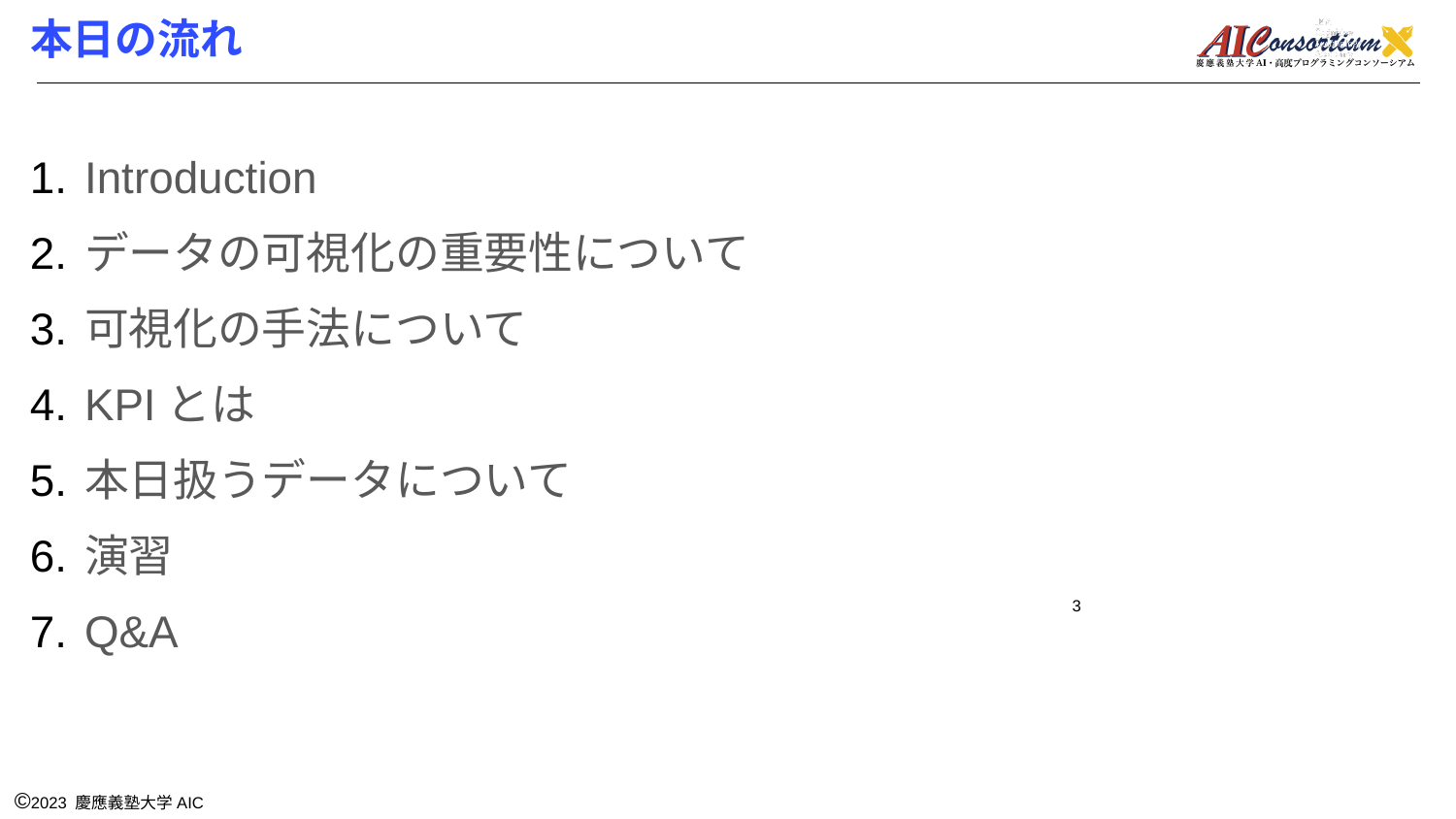

# 本日の流れ

Introduction
データの可視化の重要性について
可視化の手法について
KPIとは
本日扱うデータについて
演習
Q&A

3